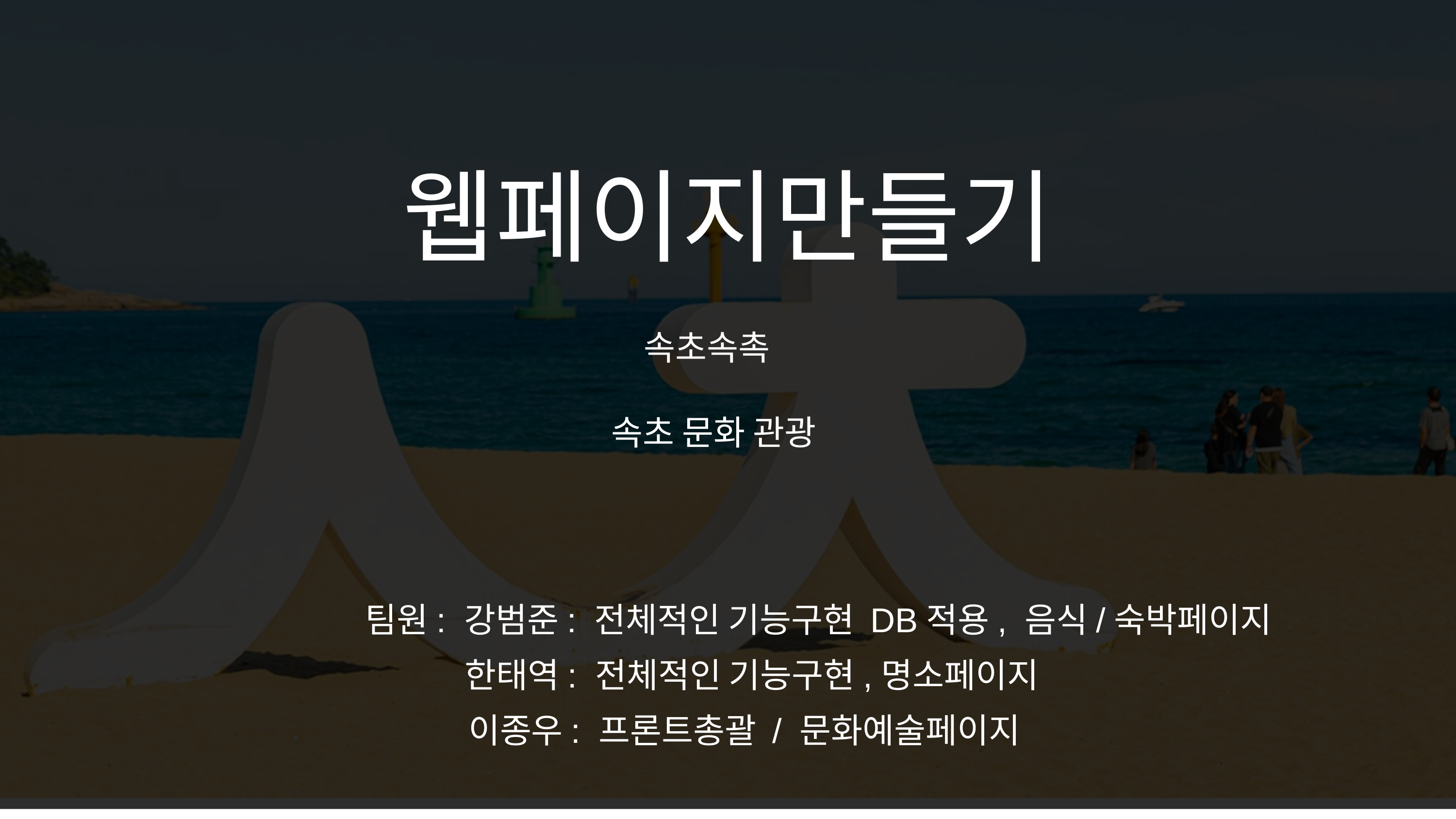

웹페이지만들기

속초속촉

속초 문화 관광
팀원: 강범준: 전체적인 기능구현 DB적용, 음식/숙박페이지
한태역: 전체적인 기능구현,명소페이지
이종우: 프론트총괄 / 문화예술페이지